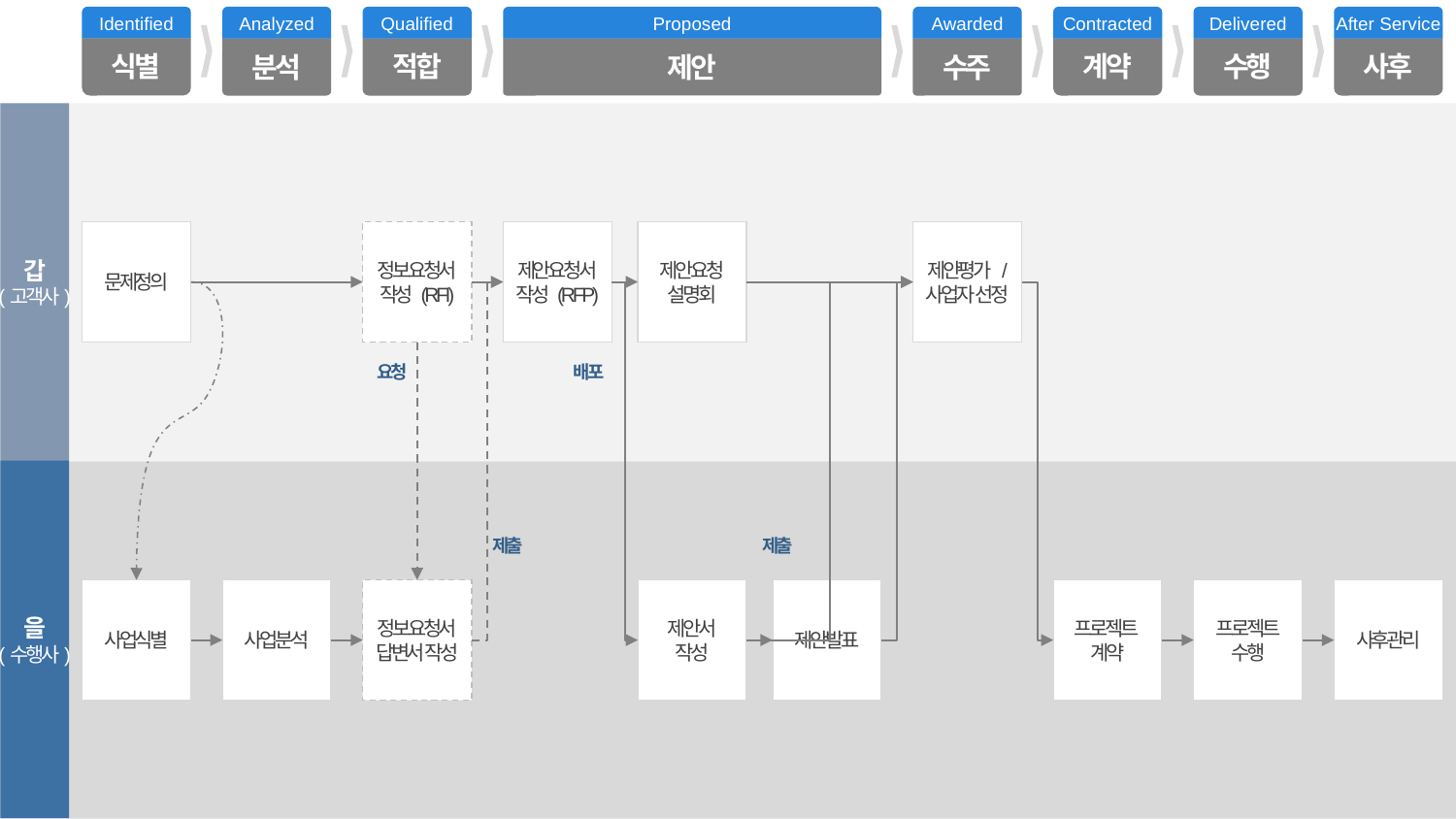

Identified
식별
Analyzed
분석
Qualified
적합
Proposed
제안
Awarded
수주
Contracted
계약
Delivered
수행
After Service
사후

갑
(고객사)
문제정의
정보요청서
작성 (RFI)
제안요청서
작성 (RFP)
제안요청
설명회
제안평가  /
사업자 선정
요청
배포
제출
제출
사업식별
사업분석
정보요청서
답변서 작성
제안서
작성
제안발표
프로젝트
계약
프로젝트
수행
사후관리
을
(수행사)